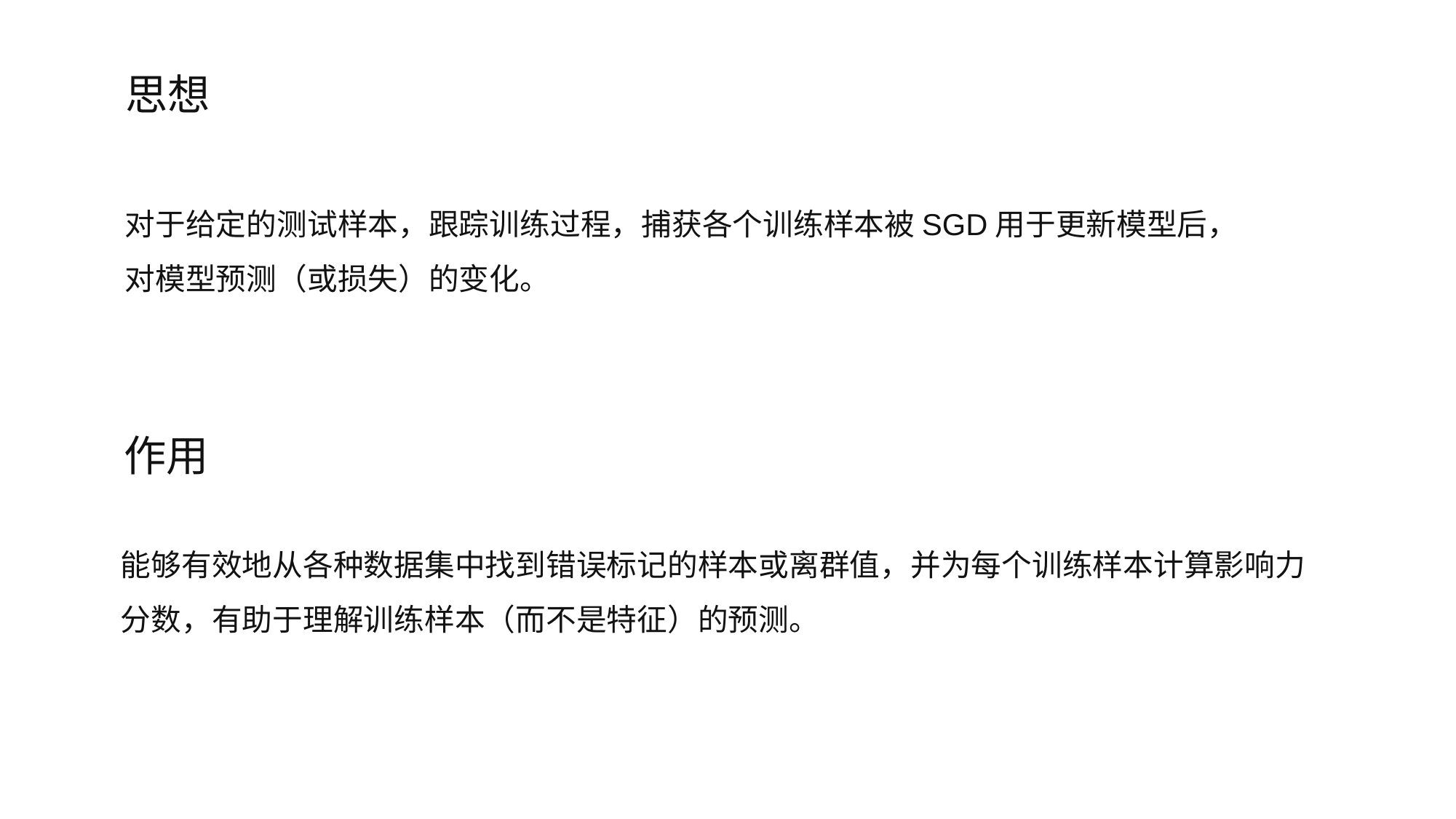

思想
对于给定的测试样本，跟踪训练过程，捕获各个训练样本被SGD用于更新模型后，对模型预测（或损失）的变化。
作用
能够有效地从各种数据集中找到错误标记的样本或离群值，并为每个训练样本计算影响力分数，有助于理解训练样本（而不是特征）的预测。